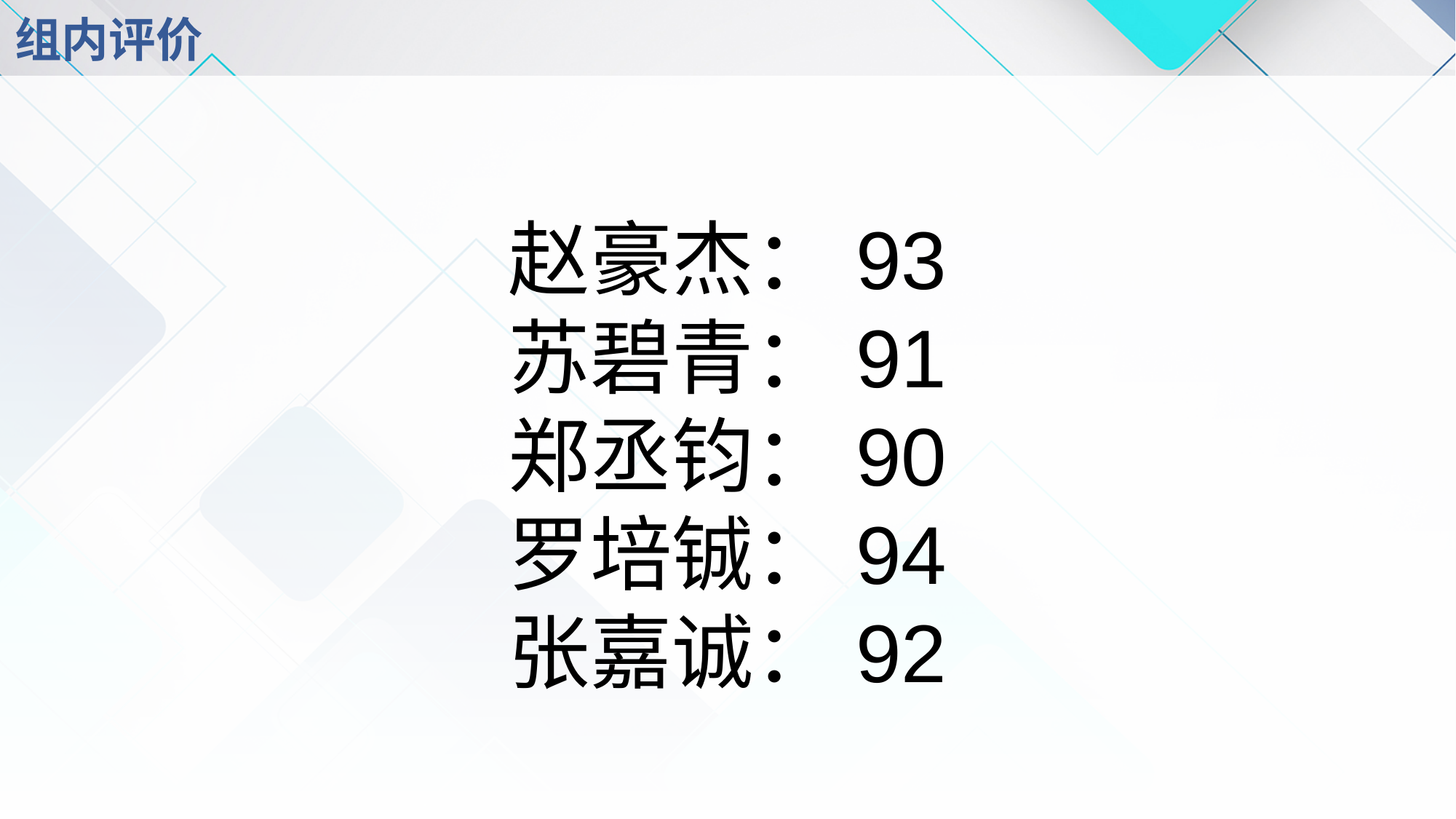

# 组内评价
赵豪杰：93
苏碧青：91
郑丞钧：90
罗培铖：94
张嘉诚：92